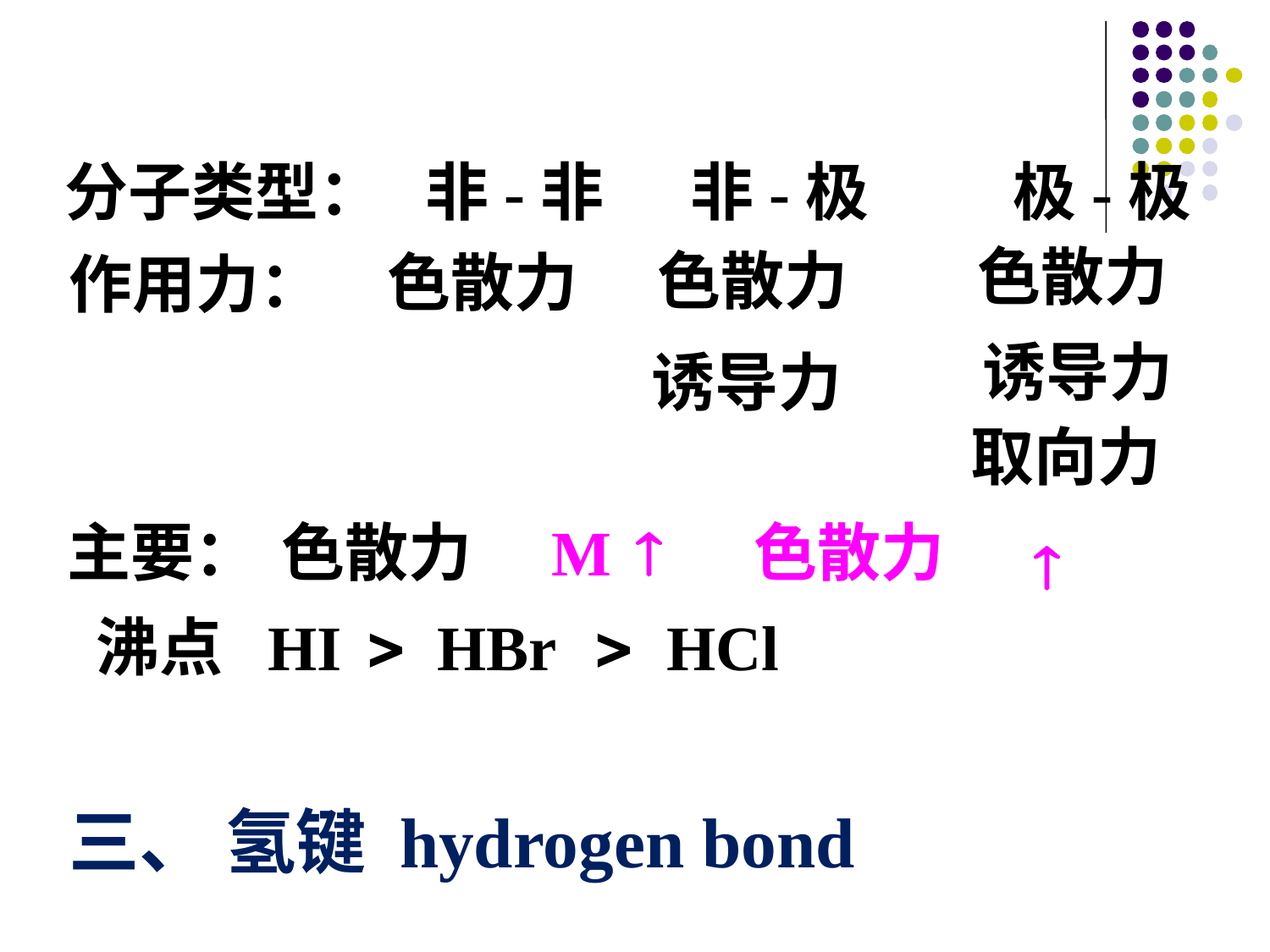

分子类型：   非-非      非-极          极-极
 色散力
色散力
色散力
作用力：
 诱导力
诱导力
取向力
M        色散力
↑
主要：
色散力
↑
>            >
沸点  HI      HBr       HCl
三、 氢键 hydrogen bond